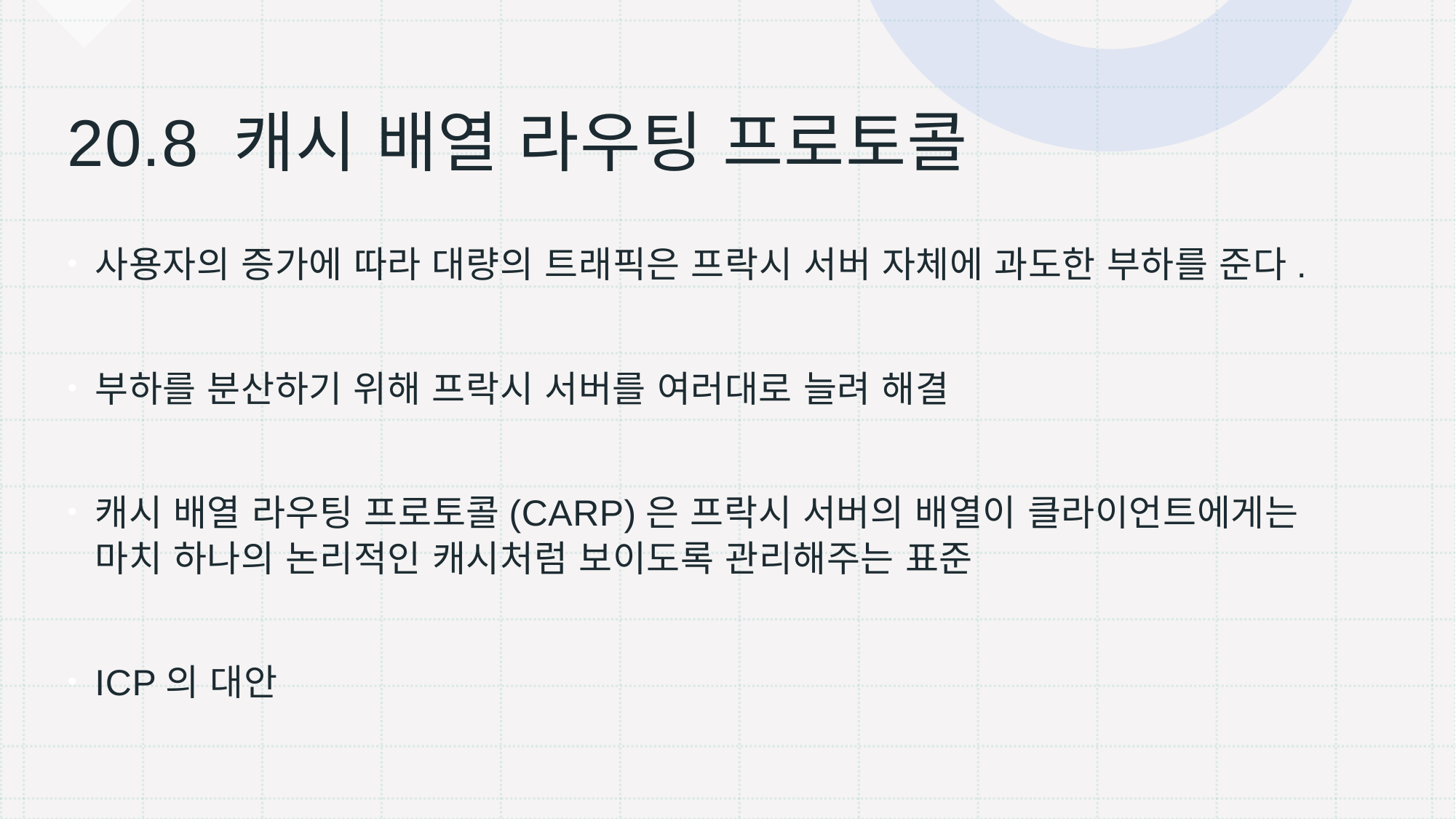

# 20.8 캐시 배열 라우팅 프로토콜
사용자의 증가에 따라 대량의 트래픽은 프락시 서버 자체에 과도한 부하를 준다.

부하를 분산하기 위해 프락시 서버를 여러대로 늘려 해결

캐시 배열 라우팅 프로토콜(CARP)은 프락시 서버의 배열이 클라이언트에게는 마치 하나의 논리적인 캐시처럼 보이도록 관리해주는 표준

ICP의 대안